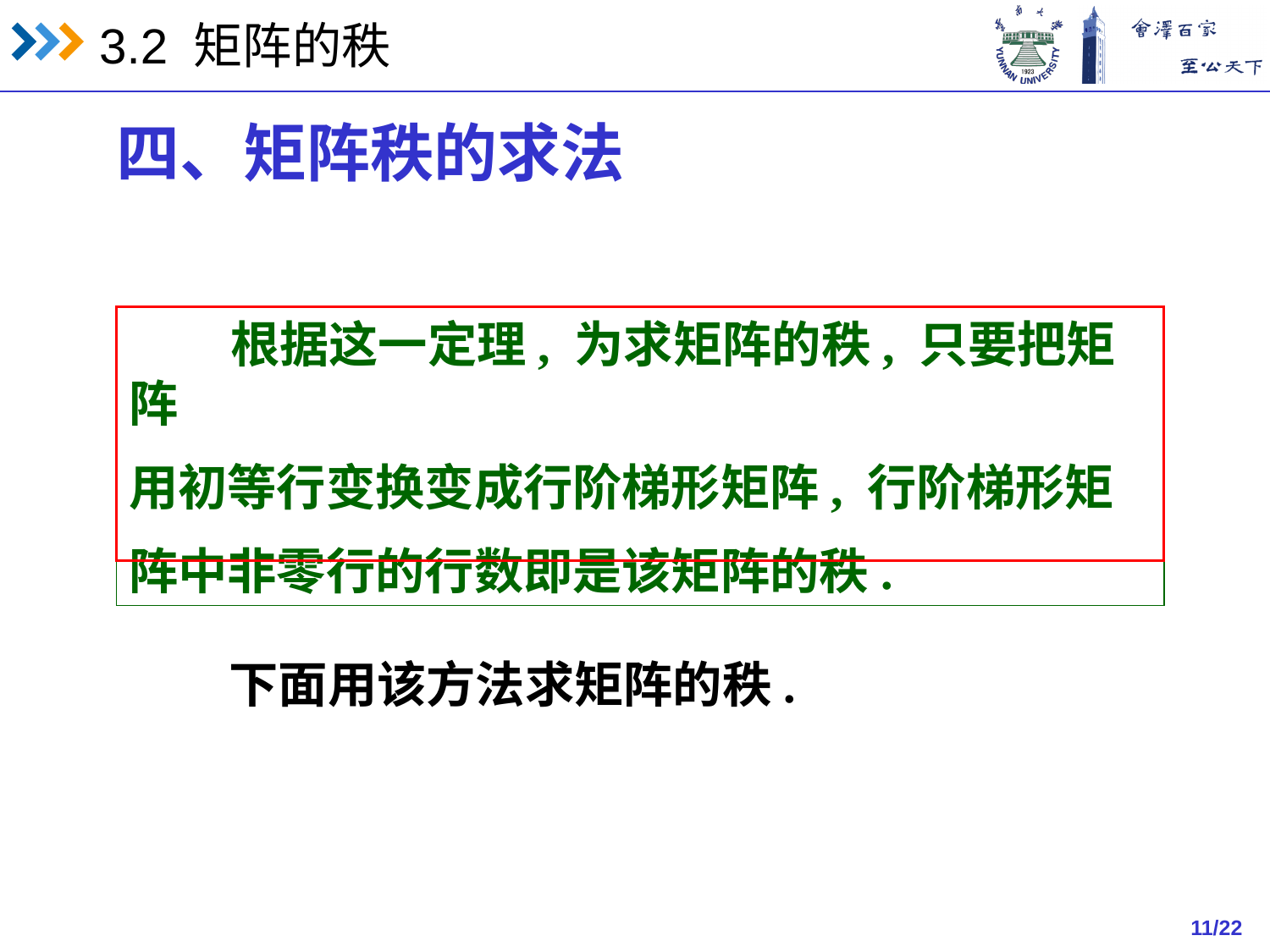

四、矩阵秩的求法
        根据这一定理, 为求矩阵的秩, 只要把矩阵
用初等行变换变成行阶梯形矩阵, 行阶梯形矩
阵中非零行的行数即是该矩阵的秩.

      下面用该方法求矩阵的秩.